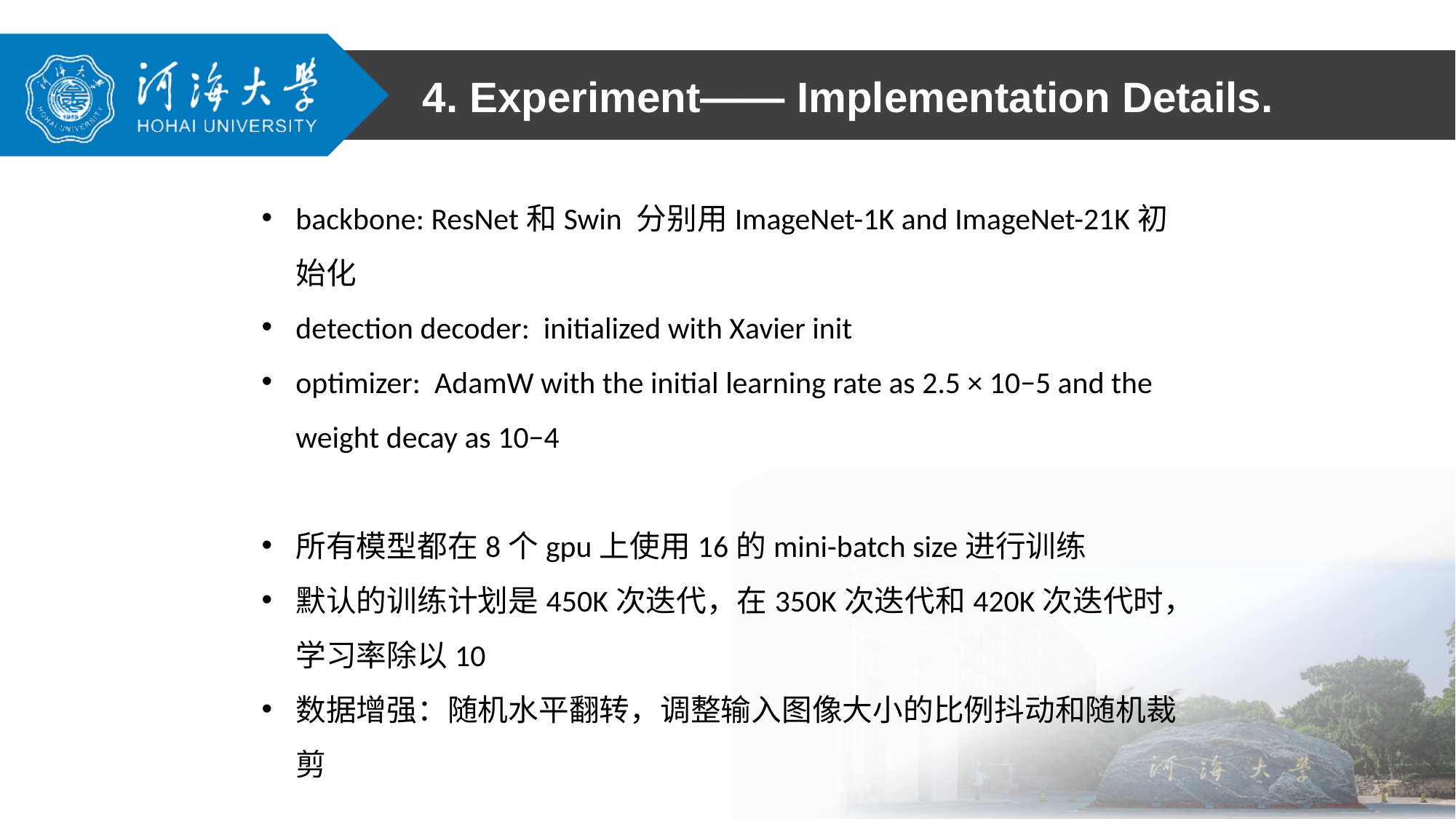

4. Experiment—— Implementation Details.
backbone: ResNet和Swin 分别用ImageNet-1K and ImageNet-21K初始化
detection decoder:  initialized with Xavier init
optimizer:  AdamW with the initial learning rate as 2.5 × 10−5 and the weight decay as 10−4

所有模型都在8个gpu上使用16的mini-batch size进行训练
默认的训练计划是450K次迭代，在350K次迭代和420K次迭代时，学习率除以10
数据增强：随机水平翻转，调整输入图像大小的比例抖动和随机裁剪